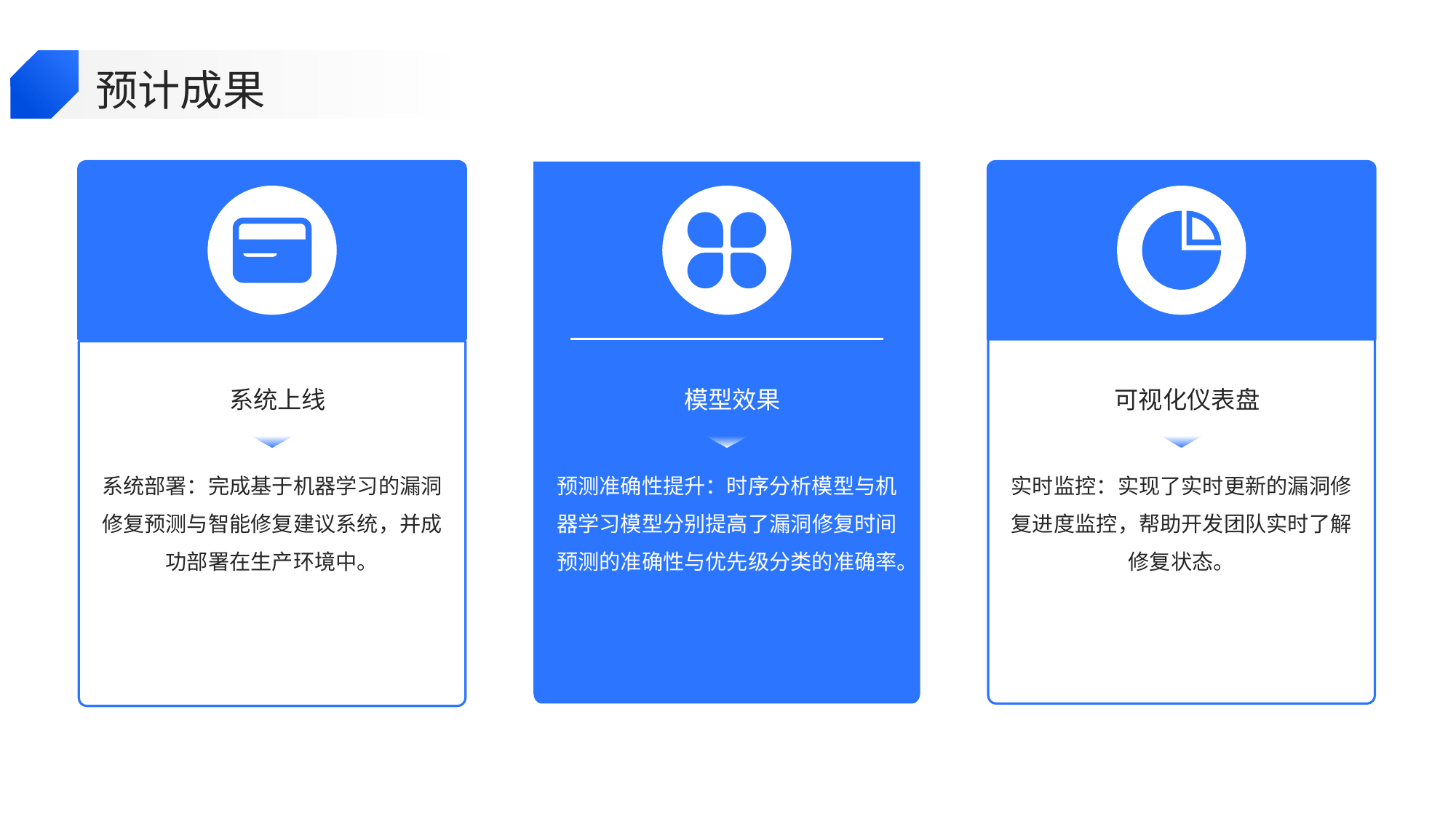

预计成果

 系统上线
 模型效果
 可视化仪表盘

系统部署：完成基于机器学习的漏洞修复预测与智能修复建议系统，并成功部署在生产环境中。
预测准确性提升：时序分析模型与机器学习模型分别提高了漏洞修复时间预测的准确性与优先级分类的准确率。
实时监控：实现了实时更新的漏洞修复进度监控，帮助开发团队实时了解修复状态。